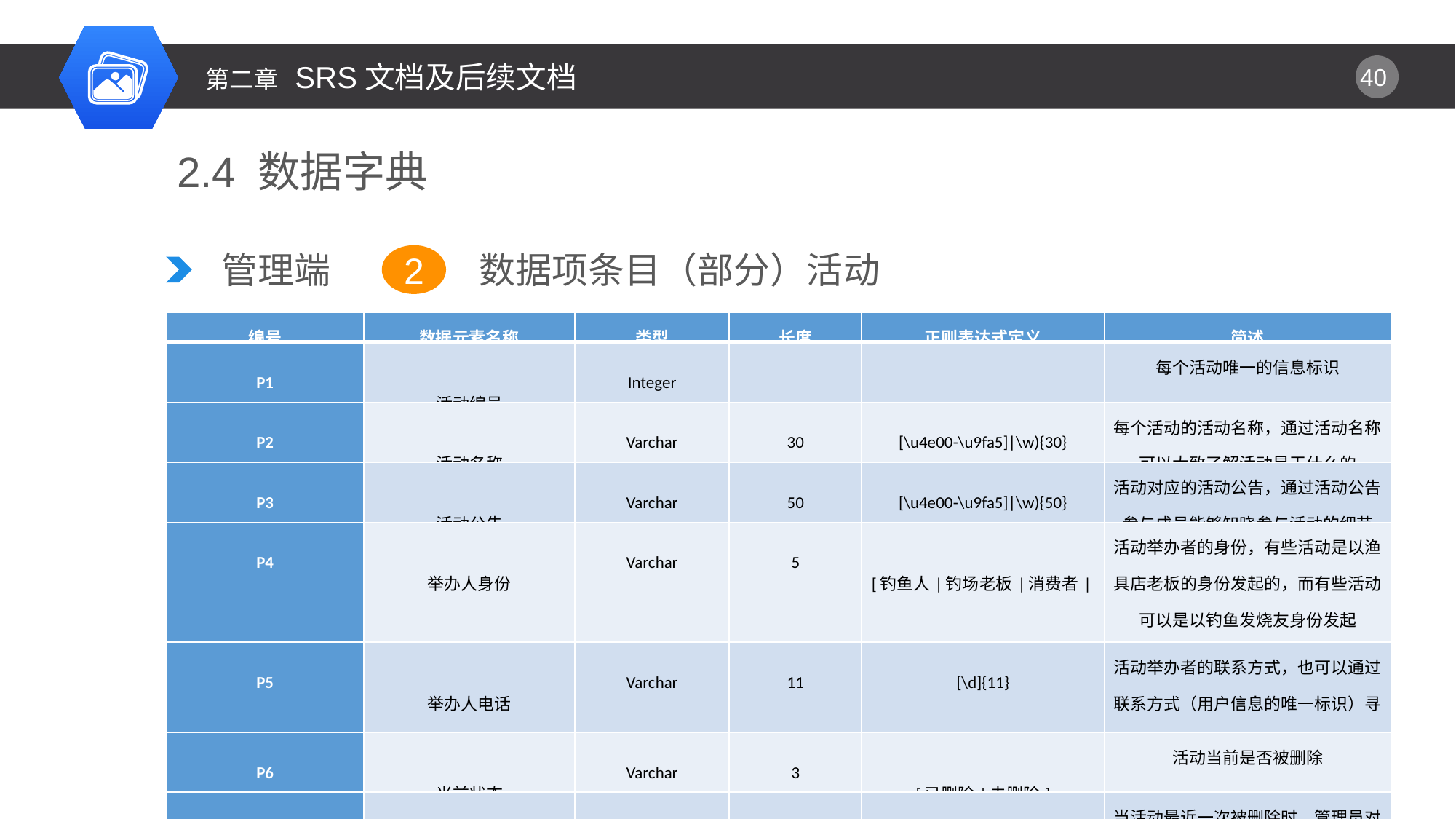

第二章  SRS文档及后续文档
2.4 数据字典
管理端

数据项条目（部分）活动
2
| 编号 | 数据元素名称 | 类型 | 长度 | 正则表达式定义 | 简述 |
| --- | --- | --- | --- | --- | --- |
| P1 | 活动编号 | Integer |  |  | 每个活动唯一的信息标识 |
| P2 | 活动名称 | Varchar | 30 | [\u4e00-\u9fa5]|\w){30} | 每个活动的活动名称，通过活动名称可以大致了解活动是干什么的 |
| P3 | 活动公告 | Varchar | 50 | [\u4e00-\u9fa5]|\w){50} | 活动对应的活动公告，通过活动公告参与成员能够知晓参与活动的细节 |
| P4 | 举办人身份 | Varchar | 5 | [钓鱼人|钓场老板|消费者|渔具店老板] | 活动举办者的身份，有些活动是以渔具店老板的身份发起的，而有些活动可以是以钓鱼发烧友身份发起 |
| P5 | 举办人电话 | Varchar | 11 | [\d]{11} | 活动举办者的联系方式，也可以通过联系方式（用户信息的唯一标识）寻找到用户昵称等信息 |
| P6 | 当前状态 | Varchar | 3 | [已删除|未删除] | 活动当前是否被删除 |
| P7 | 回复信息 | Varchar | 200 | [\u4e00-\u9fa5]|\w){200} | 当活动最近一次被删除时，管理员对该活动的回复 |